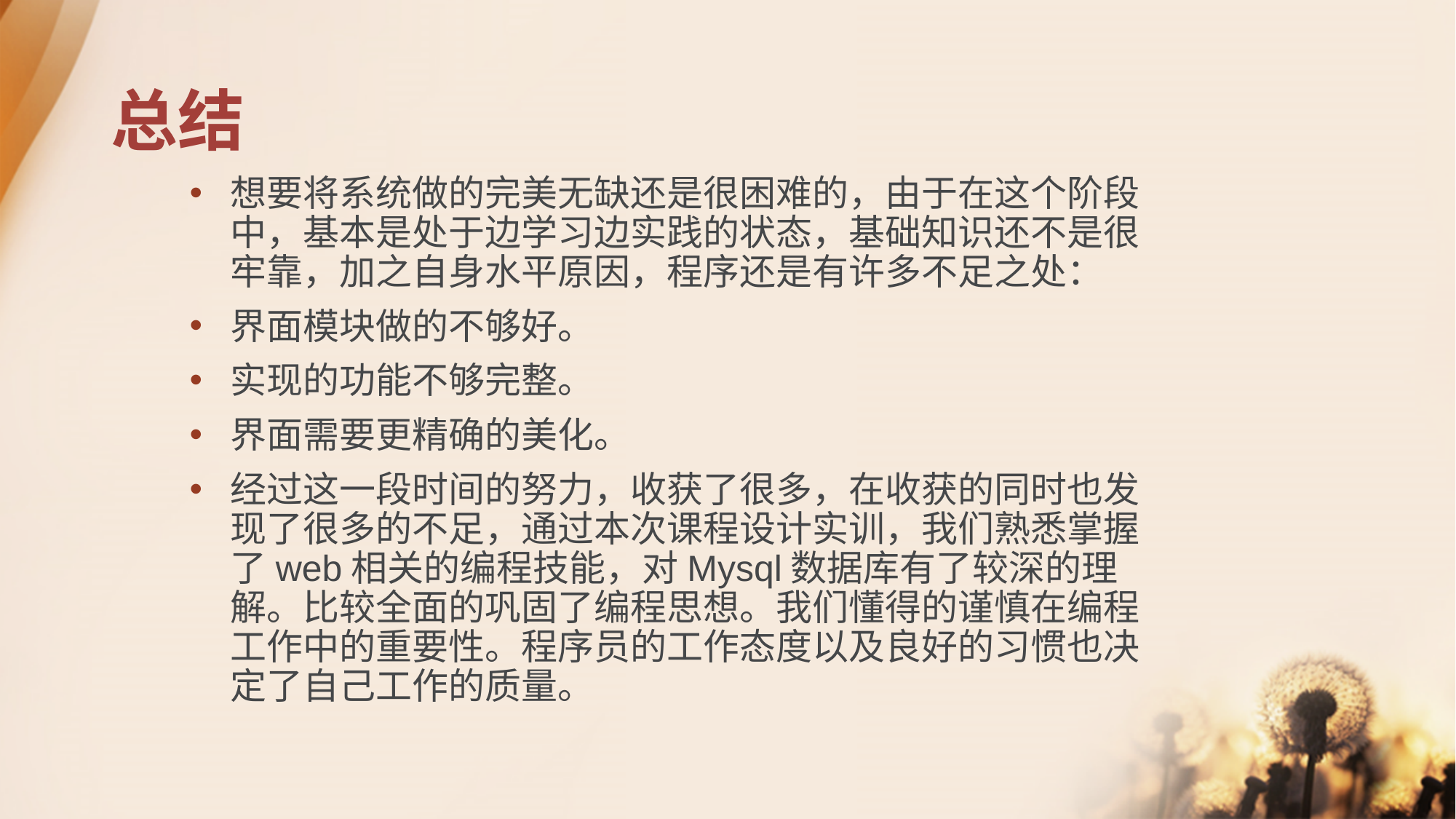

# 总结
想要将系统做的完美无缺还是很困难的，由于在这个阶段中，基本是处于边学习边实践的状态，基础知识还不是很牢靠，加之自身水平原因，程序还是有许多不足之处：
界面模块做的不够好。
实现的功能不够完整。
界面需要更精确的美化。
经过这一段时间的努力，收获了很多，在收获的同时也发现了很多的不足，通过本次课程设计实训，我们熟悉掌握了web相关的编程技能，对Mysql数据库有了较深的理解。比较全面的巩固了编程思想。我们懂得的谨慎在编程工作中的重要性。程序员的工作态度以及良好的习惯也决定了自己工作的质量。